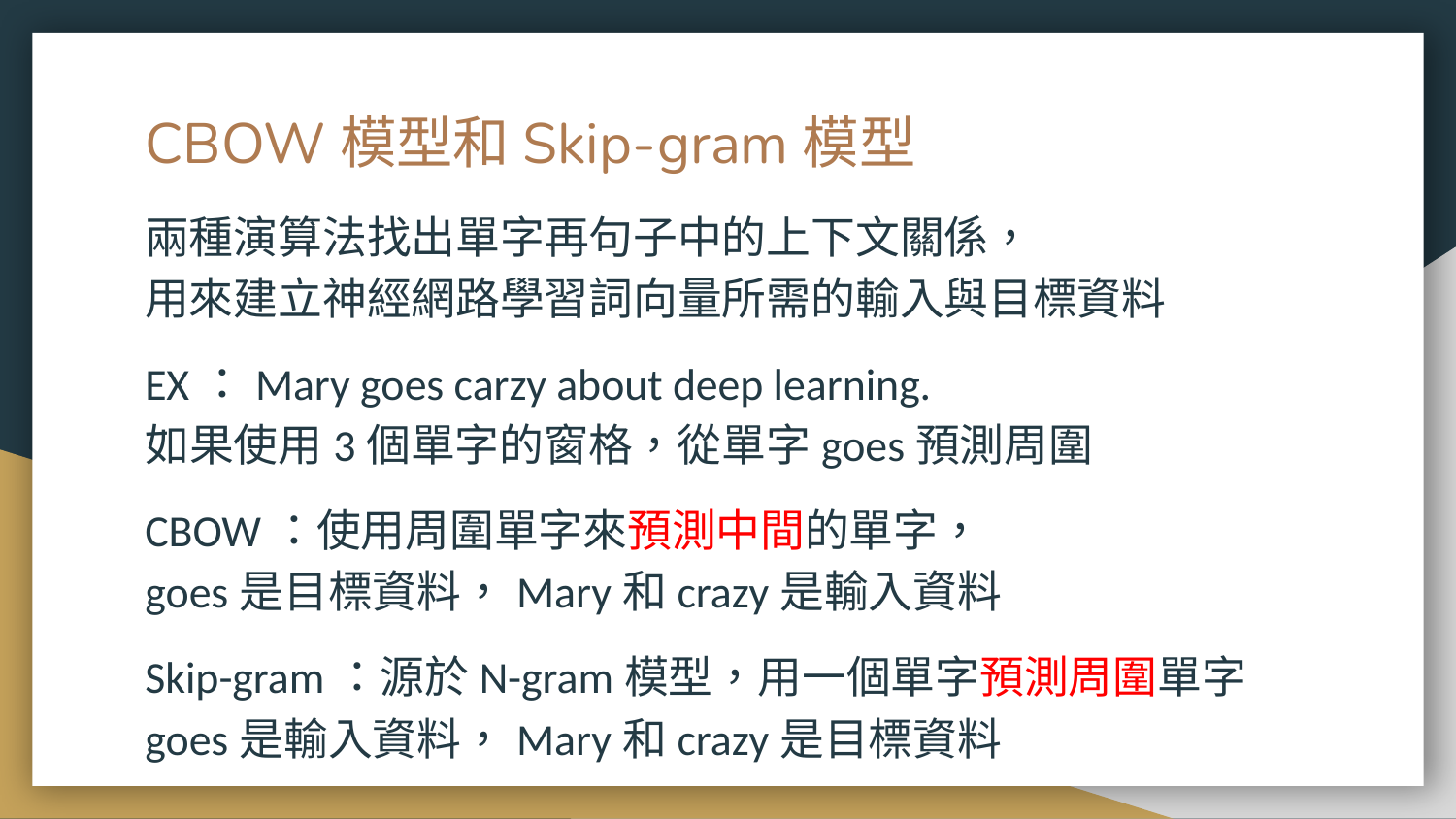

# CBOW模型和Skip-gram模型
兩種演算法找出單字再句子中的上下文關係，
用來建立神經網路學習詞向量所需的輸入與目標資料
EX：Mary goes carzy about deep learning.
如果使用3個單字的窗格，從單字goes預測周圍
CBOW：使用周圍單字來預測中間的單字，
goes是目標資料，Mary和crazy是輸入資料
Skip-gram：源於N-gram模型，用一個單字預測周圍單字
goes是輸入資料，Mary和crazy是目標資料